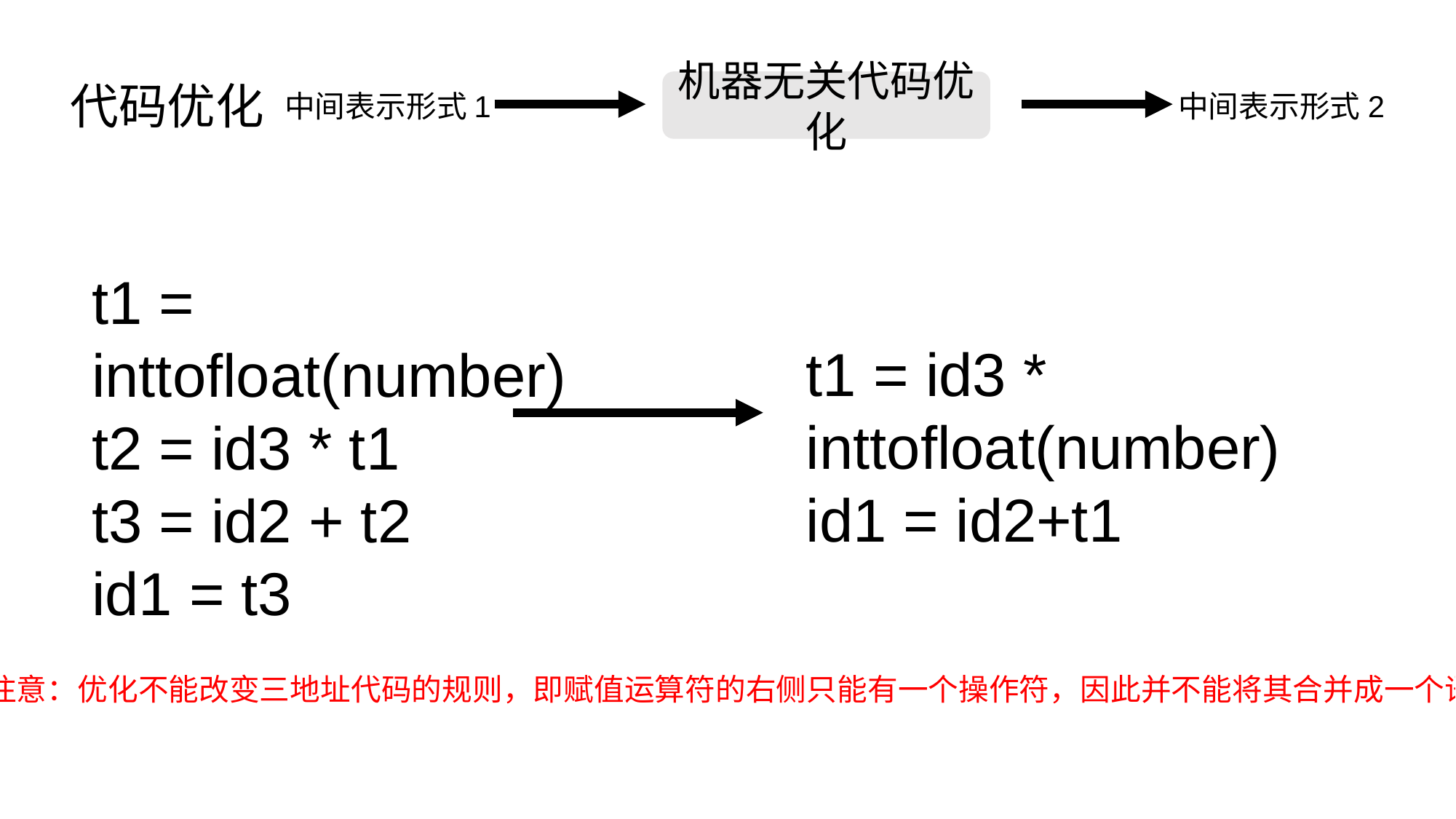

代码优化
机器无关代码优化
中间表示形式1
中间表示形式2
t1 = inttofloat(number)
t2 = id3 * t1
t3 = id2 + t2
id1 = t3
t1 = id3 * inttofloat(number)
id1 = id2+t1
注意：优化不能改变三地址代码的规则，即赋值运算符的右侧只能有一个操作符，因此并不能将其合并成一个语句